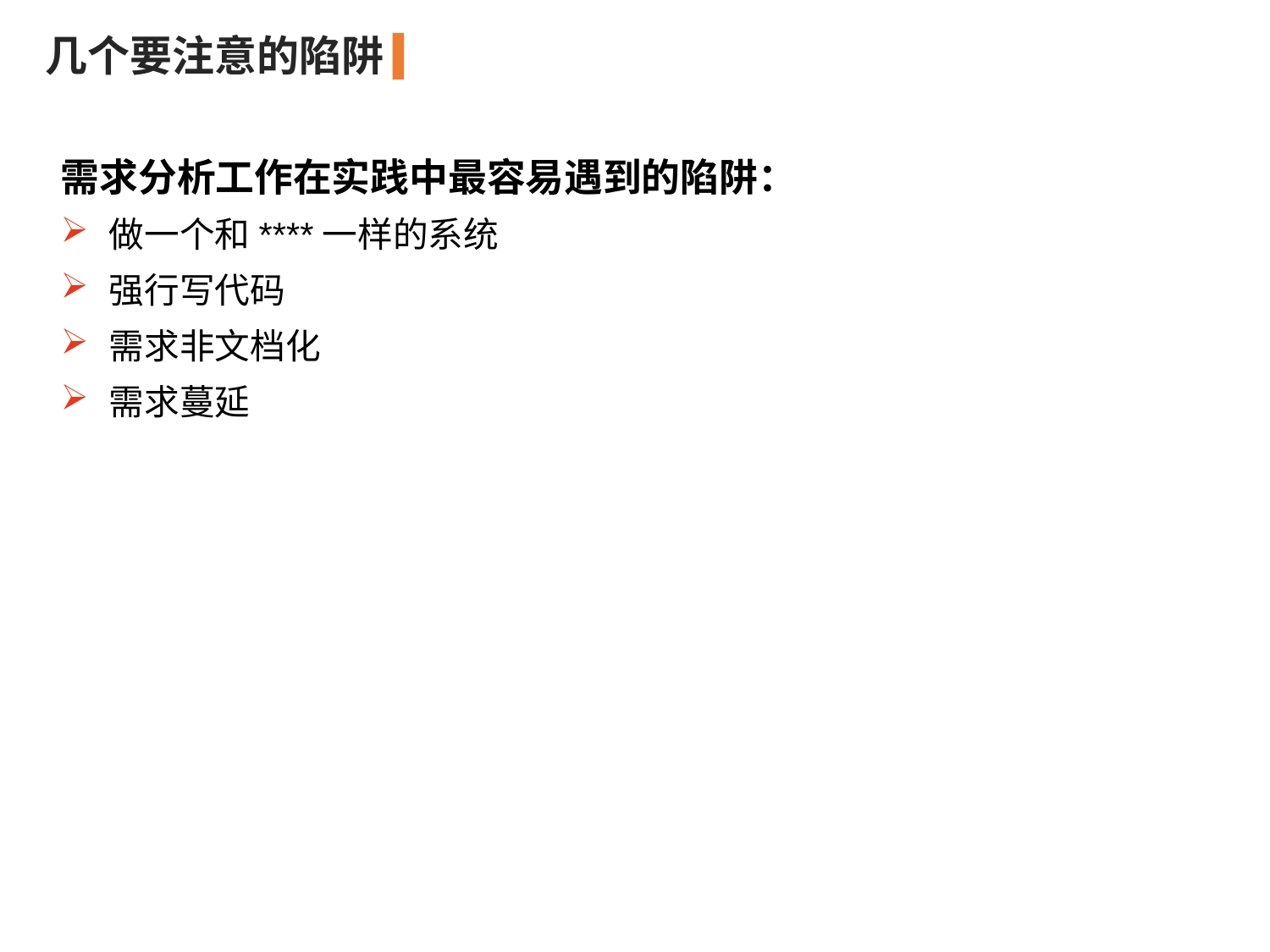

几个要注意的陷阱

需求分析工作在实践中最容易遇到的陷阱：
 做一个和****一样的系统
 强行写代码
 需求非文档化
 需求蔓延